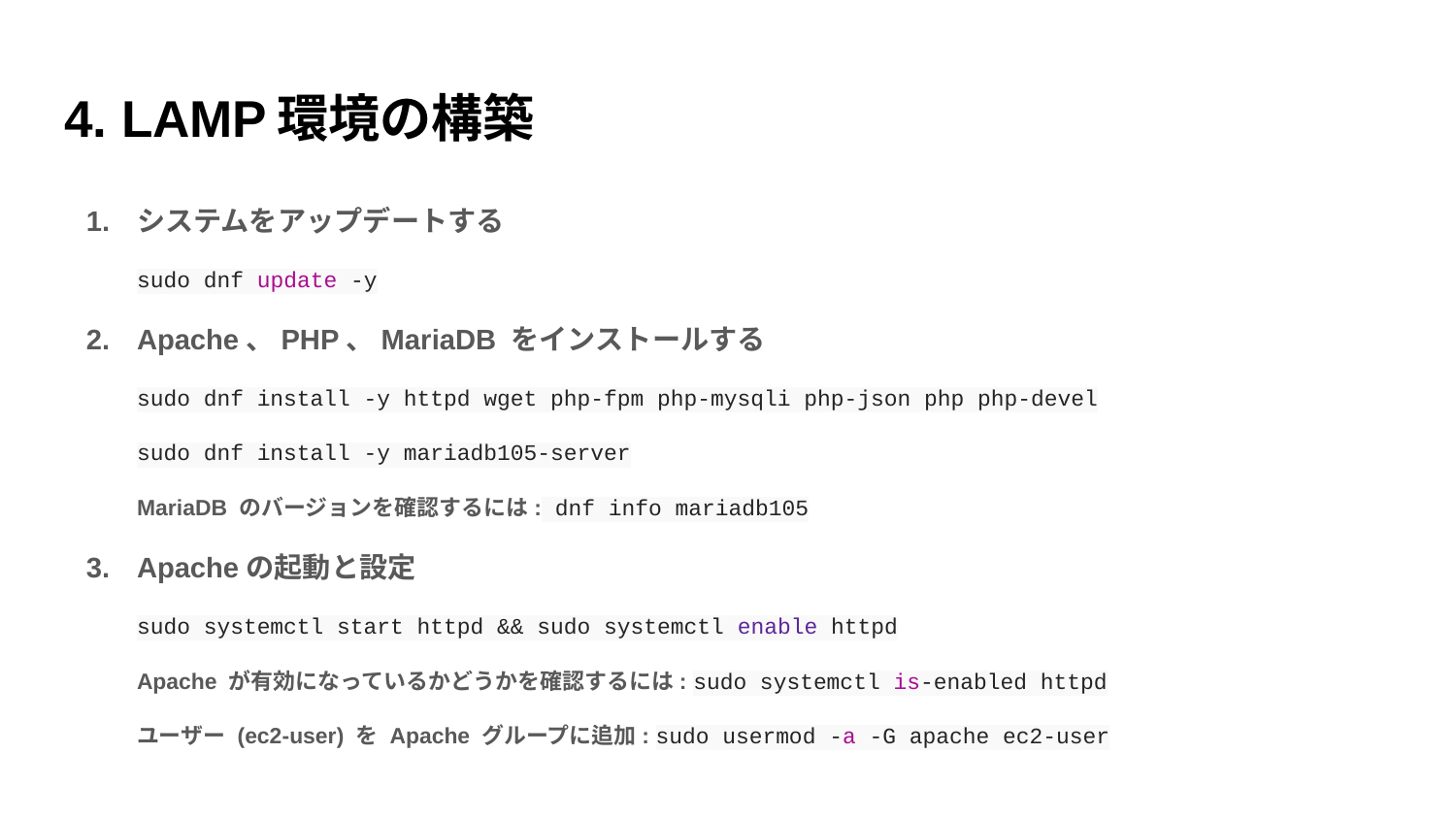

# 4. LAMP環境の構築
システムをアップデートする
sudo dnf update -y
Apache、PHP、MariaDB をインストールする
sudo dnf install -y httpd wget php-fpm php-mysqli php-json php php-devel
sudo dnf install -y mariadb105-server
MariaDB のバージョンを確認するには: dnf info mariadb105
Apacheの起動と設定
sudo systemctl start httpd && sudo systemctl enable httpd
Apache が有効になっているかどうかを確認するには: sudo systemctl is-enabled httpd
ユーザー (ec2-user) を Apache グループに追加: sudo usermod -a -G apache ec2-user